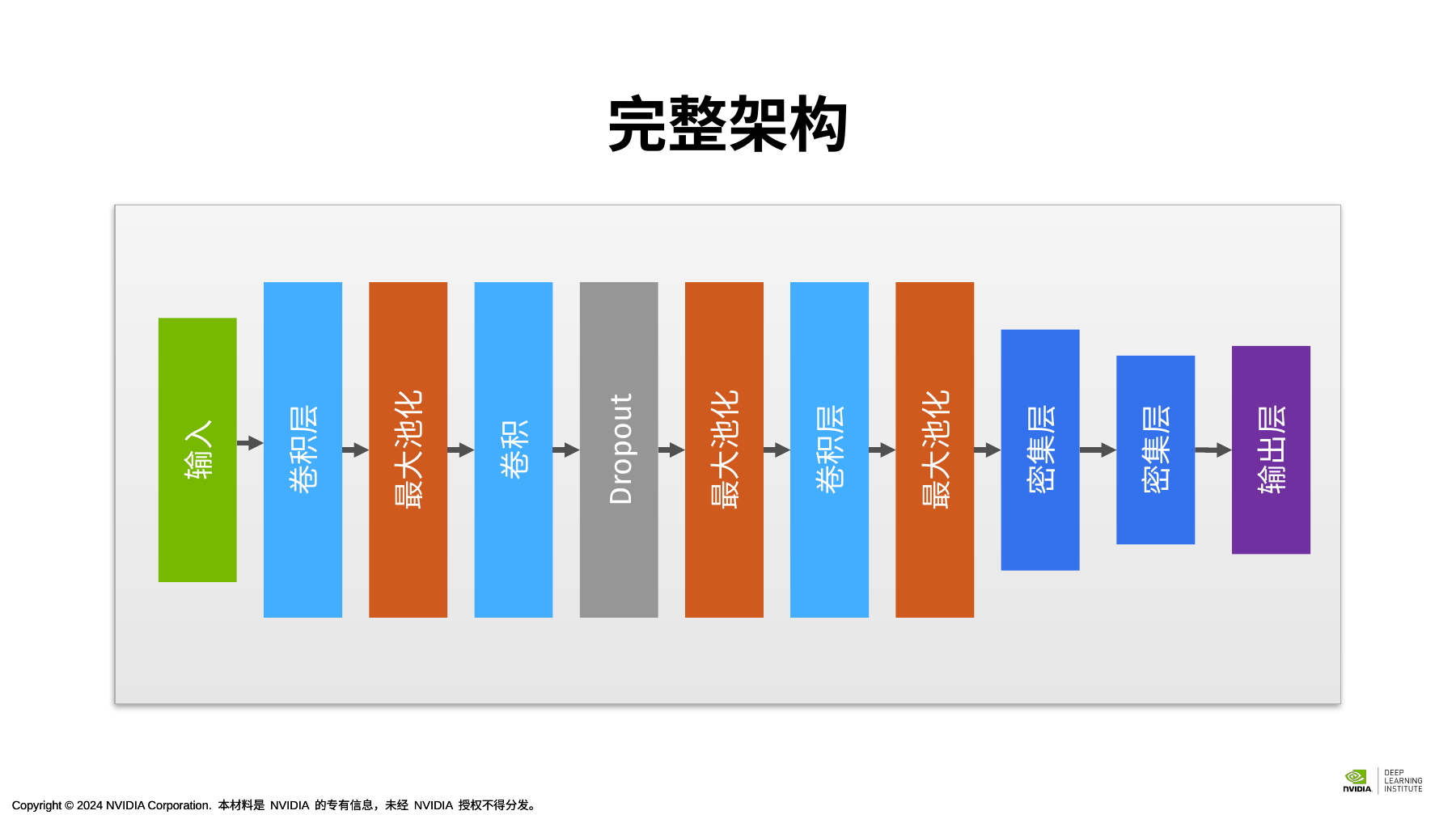

# 完整架构

密集层
输出层
输入
卷积层
最大池化
卷积
Dropout
最大池化
卷积层
最大池化
密集层